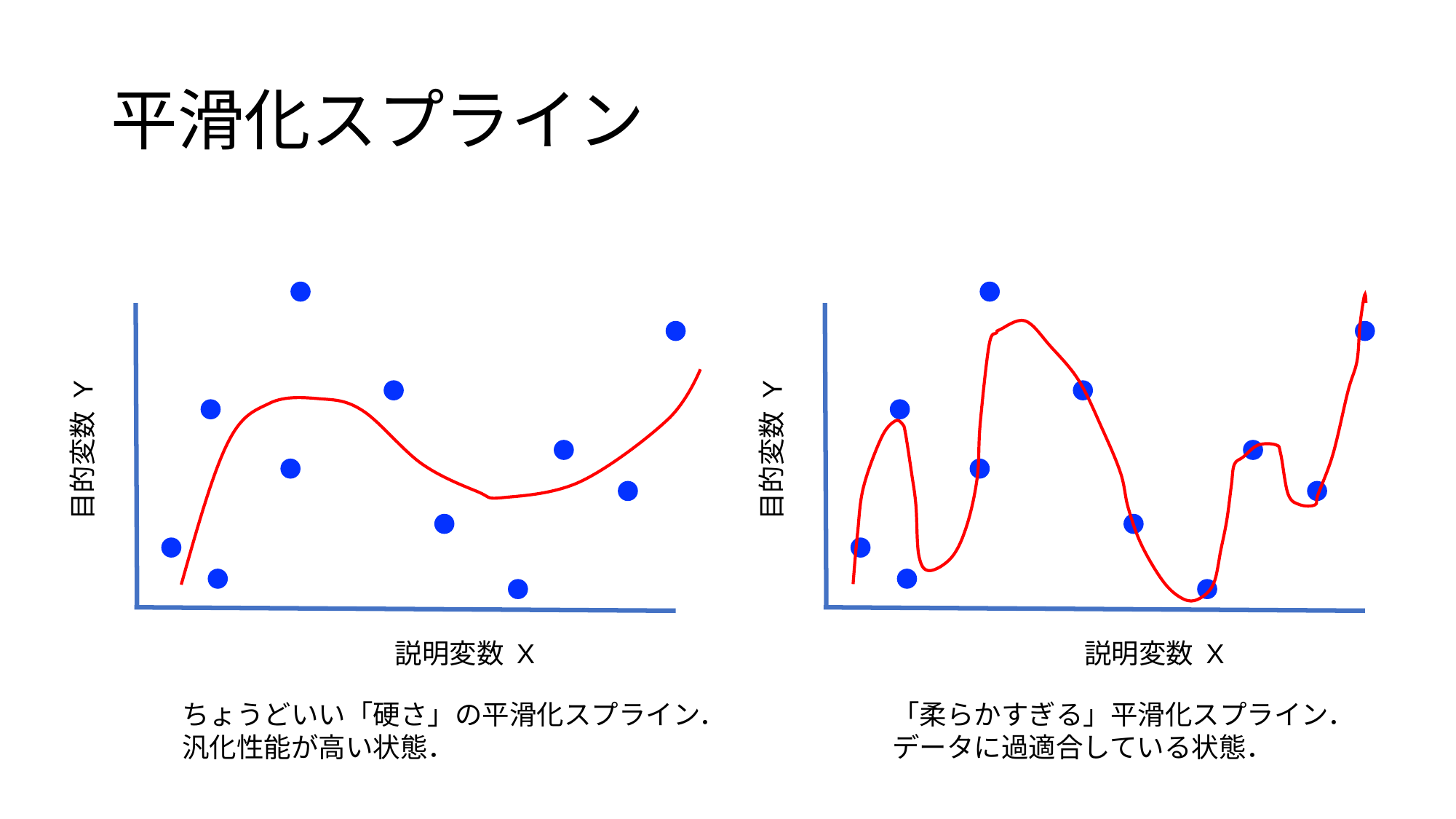

# 平滑化スプライン

目的変数 Y

説明変数 X

目的変数 Y

説明変数 X
ちょうどいい「硬さ」の平滑化スプライン．
汎化性能が高い状態．
「柔らかすぎる」平滑化スプライン．
データに過適合している状態．